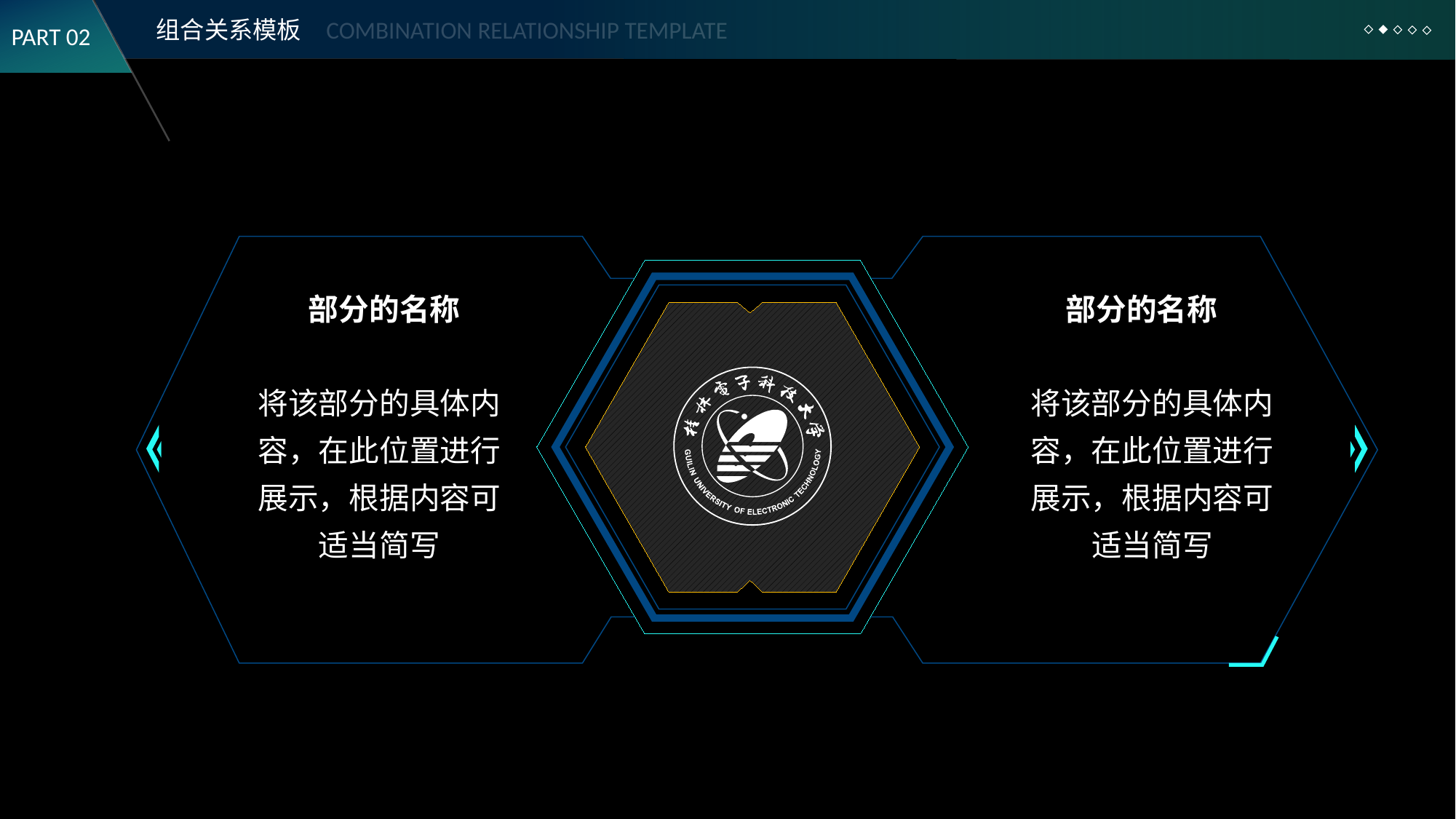

组合关系模板
COMBINATION RELATIONSHIP TEMPLATE
PART 02

部分的名称
部分的名称

将该部分的具体内容，在此位置进行展示，根据内容可适当简写
将该部分的具体内容，在此位置进行展示，根据内容可适当简写